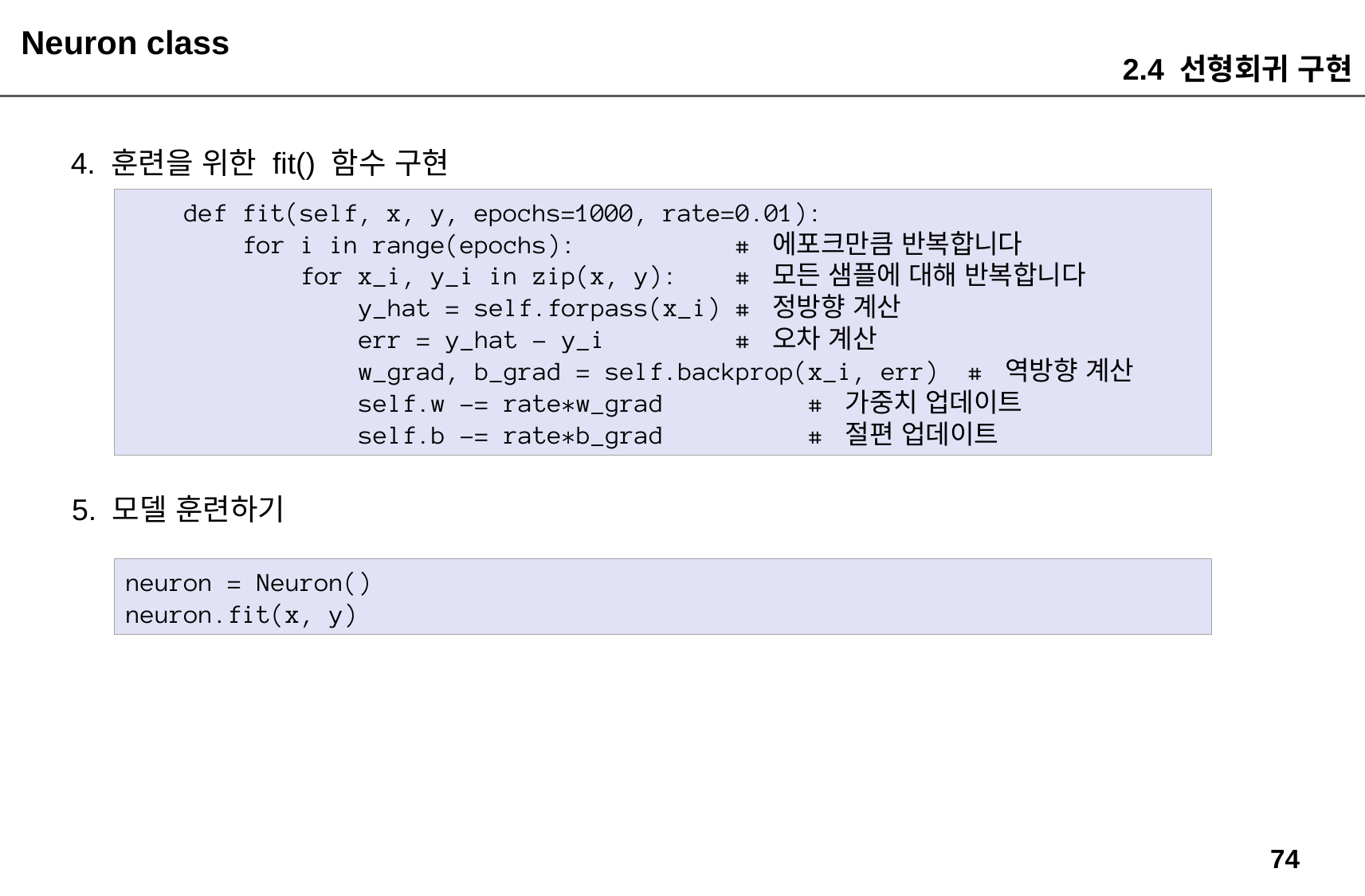

Neuron class
2.4 선형회귀 구현
4. 훈련을 위한 fit() 함수 구현
    def fit(self, x, y, epochs=1000, rate=0.01):
        for i in range(epochs):           # 에포크만큼 반복합니다
            for x_i, y_i in zip(x, y):    # 모든 샘플에 대해 반복합니다
                y_hat = self.forpass(x_i) # 정방향 계산
                err = y_hat - y_i         # 오차 계산
                w_grad, b_grad = self.backprop(x_i, err)  # 역방향 계산
                self.w -= rate*w_grad          # 가중치 업데이트
                self.b -= rate*b_grad          # 절편 업데이트
5. 모델 훈련하기
neuron = Neuron()
neuron.fit(x, y)